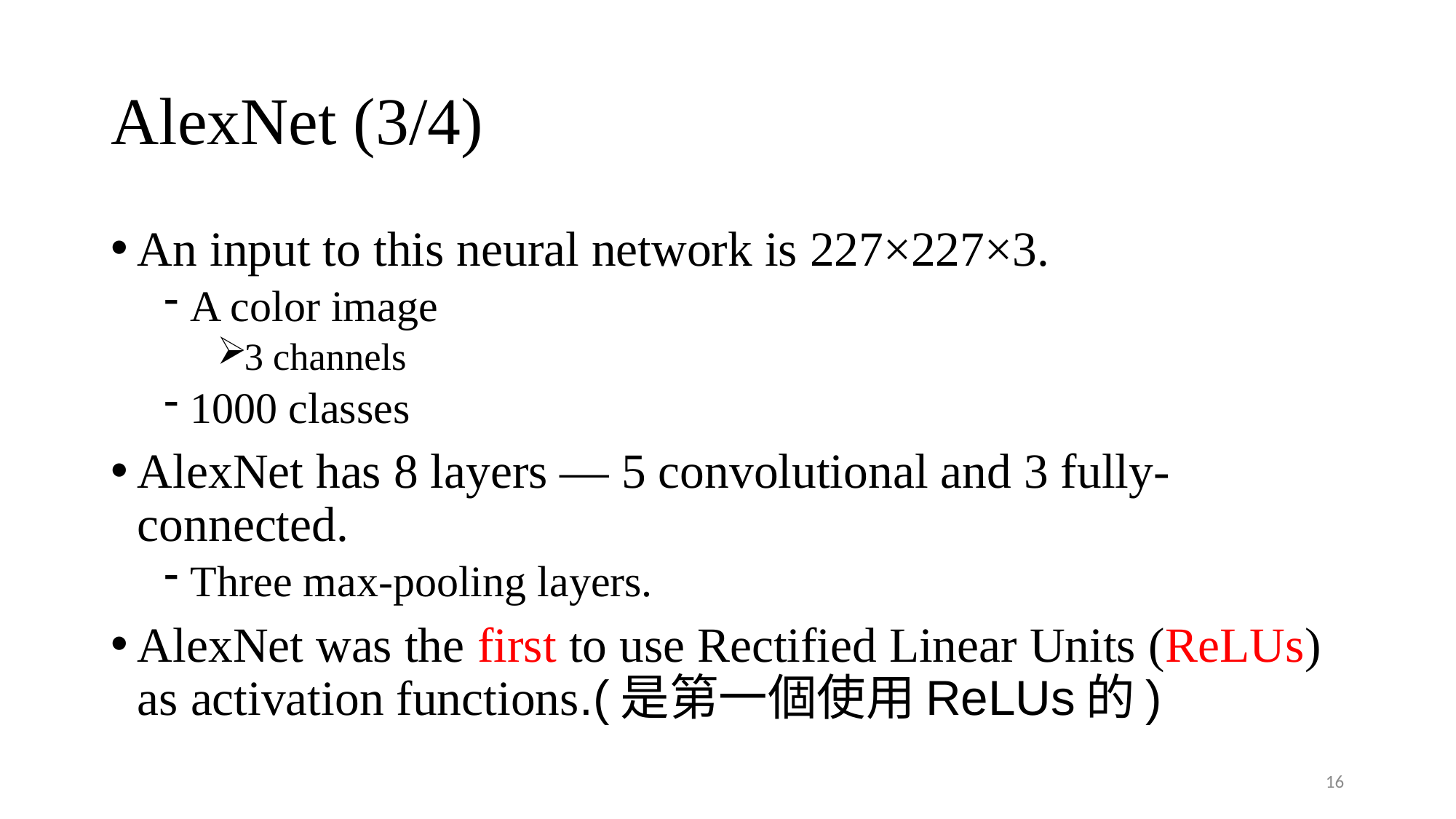

# AlexNet (3/4)
An input to this neural network is 227×227×3.
A color image
3 channels
1000 classes
AlexNet has 8 layers — 5 convolutional and 3 fully-connected.
Three max-pooling layers.
AlexNet was the first to use Rectified Linear Units (ReLUs) as activation functions.(是第一個使用ReLUs的)

16